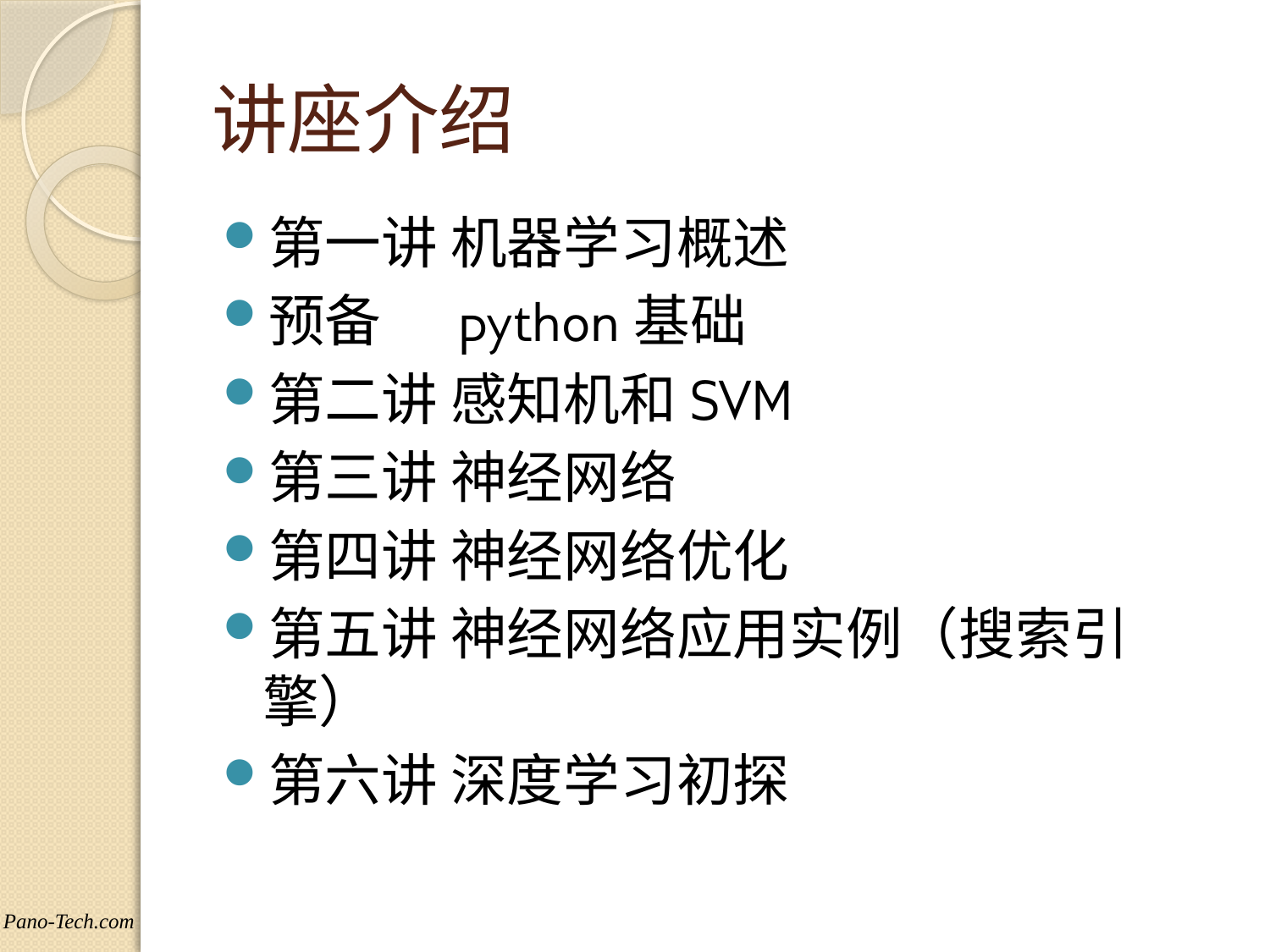

# 讲座介绍
第一讲 机器学习概述
预备     python基础
第二讲 感知机和SVM
第三讲 神经网络
第四讲 神经网络优化
第五讲 神经网络应用实例（搜索引擎）
第六讲 深度学习初探
Pano-Tech.com